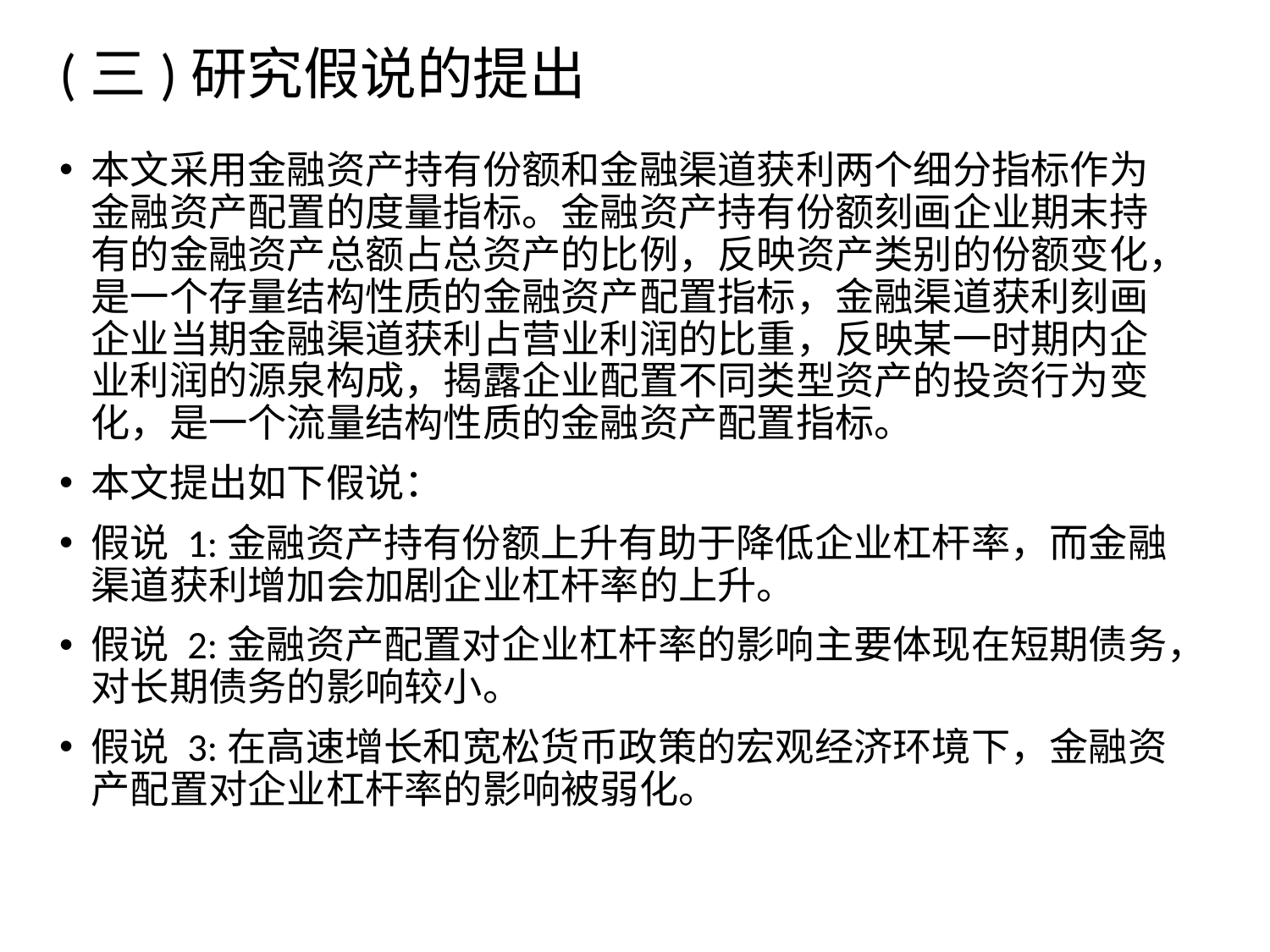

# (三)研究假说的提出
本文采用金融资产持有份额和金融渠道获利两个细分指标作为金融资产配置的度量指标。金融资产持有份额刻画企业期末持有的金融资产总额占总资产的比例，反映资产类别的份额变化，是一个存量结构性质的金融资产配置指标，金融渠道获利刻画企业当期金融渠道获利占营业利润的比重，反映某一时期内企业利润的源泉构成，揭露企业配置不同类型资产的投资行为变化，是一个流量结构性质的金融资产配置指标。
本文提出如下假说：
假说 1:金融资产持有份额上升有助于降低企业杠杆率，而金融渠道获利增加会加剧企业杠杆率的上升。
假说 2:金融资产配置对企业杠杆率的影响主要体现在短期债务，对长期债务的影响较小。
假说 3:在高速增长和宽松货币政策的宏观经济环境下，金融资产配置对企业杠杆率的影响被弱化。